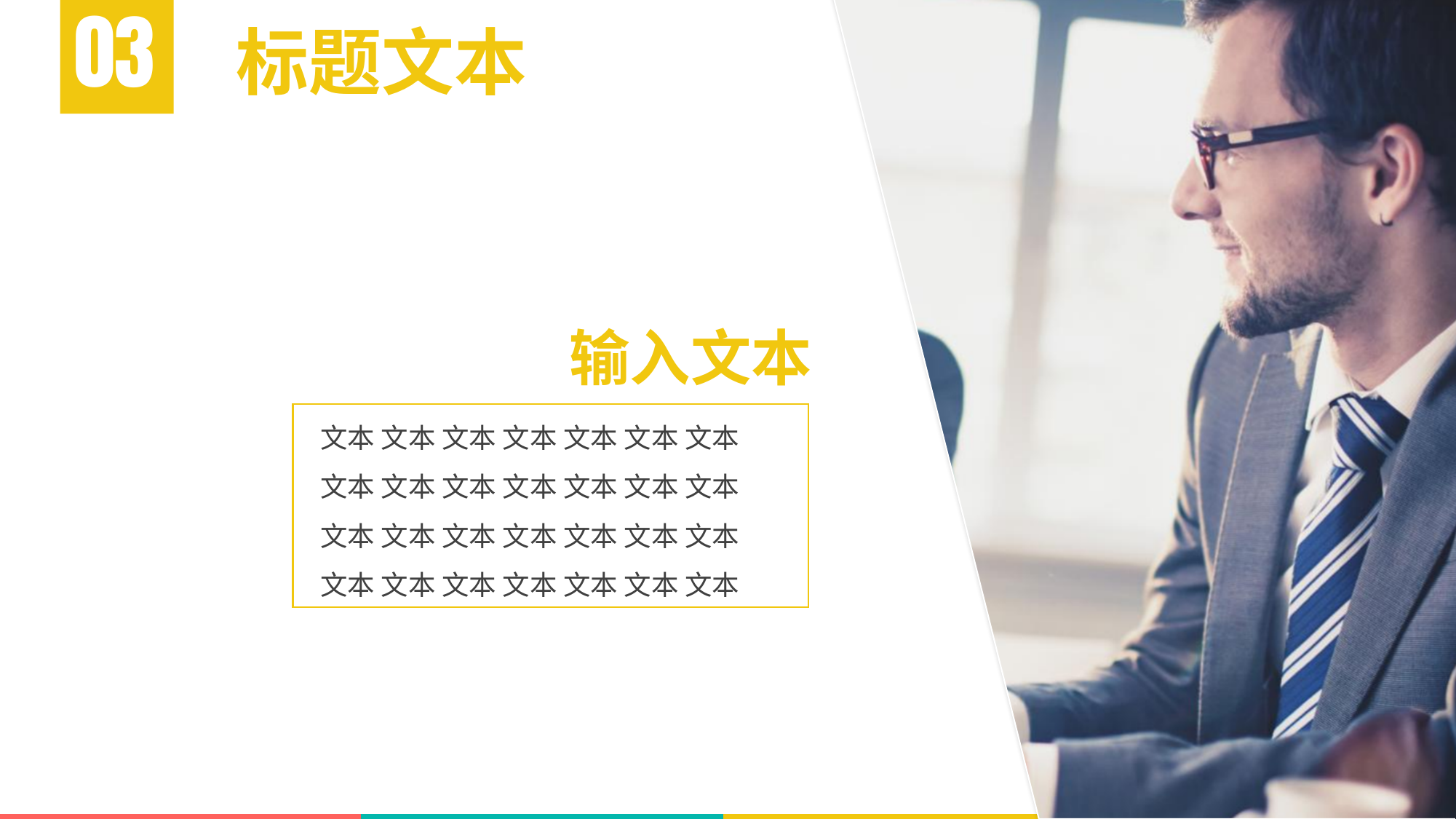

03

标题文本
输入文本
文本 文本 文本 文本 文本 文本 文本
文本 文本 文本 文本 文本 文本 文本
文本 文本 文本 文本 文本 文本 文本
文本 文本 文本 文本 文本 文本 文本